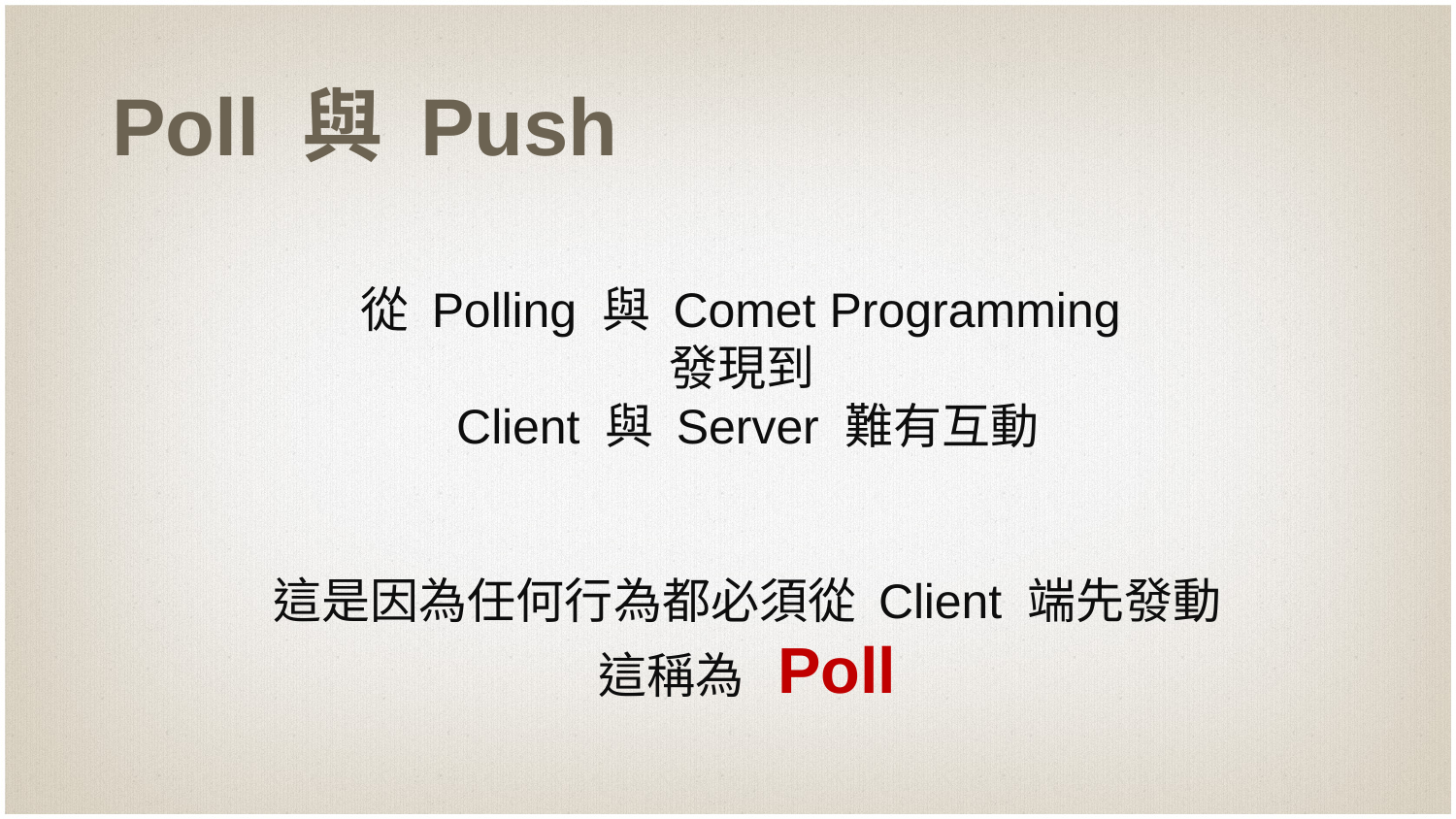

# Poll 與 Push
從 Polling 與 Comet Programming
發現到
Client 與 Server 難有互動

這是因為任何行為都必須從 Client 端先發動
這稱為  Poll